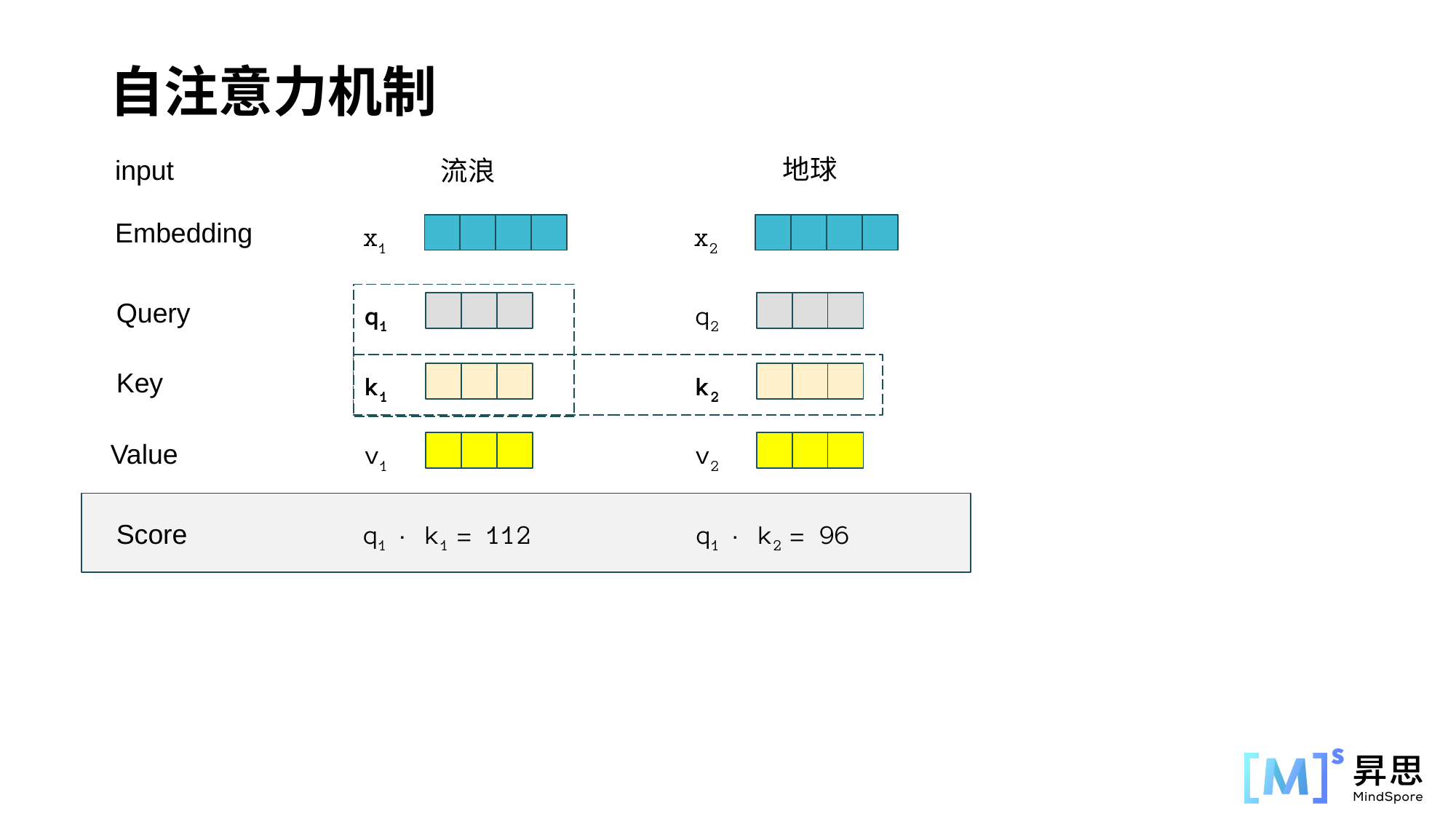

自注意力机制
地球
input
流浪
Embedding
x1

x2

Query
q1

q2

Key
k1

k2

Value
v1

v2

q1 · k1 = 112
q1 · k2 = 96
Score